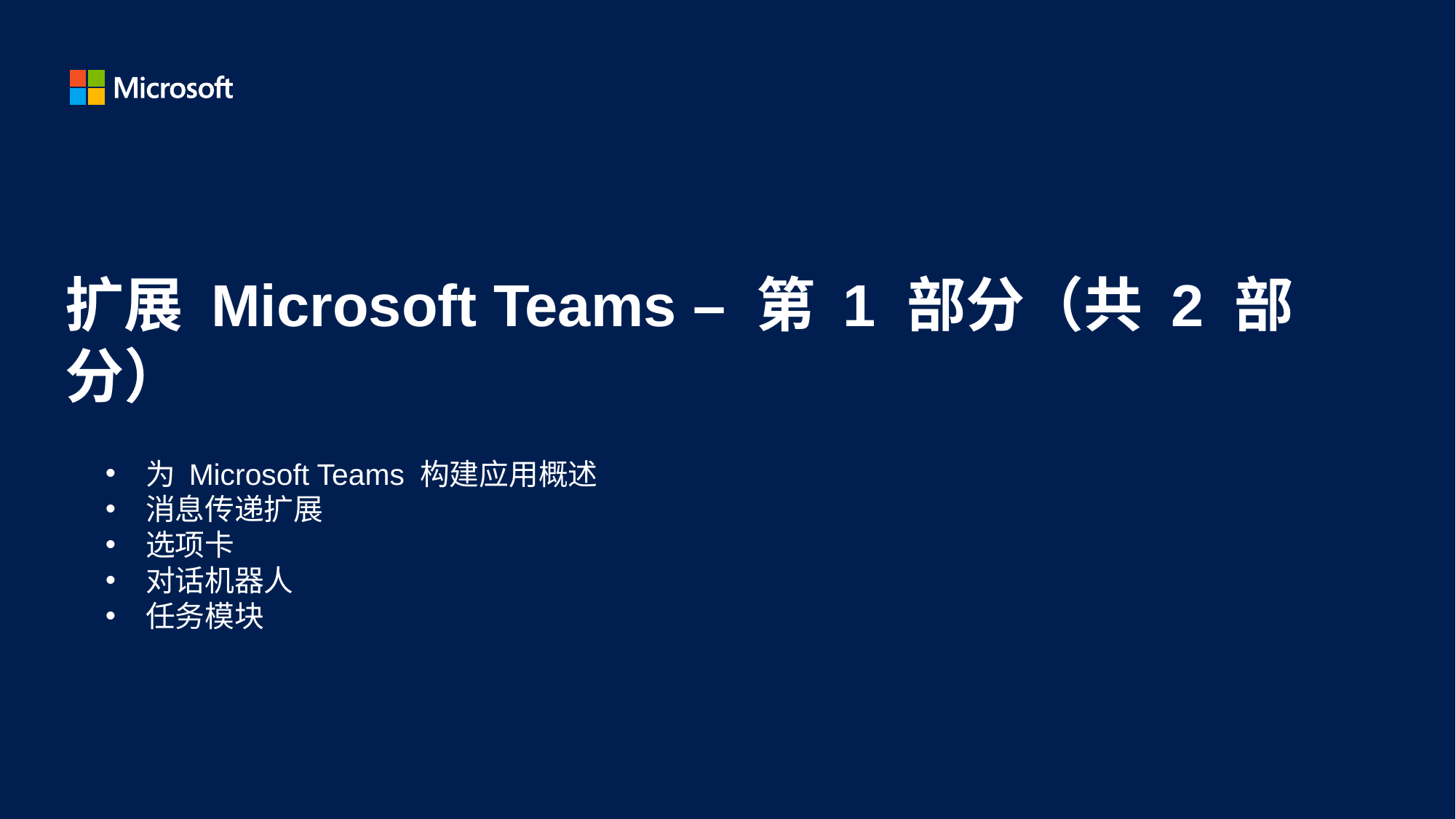

# 扩展 Microsoft Teams – 第 1 部分（共 2 部分）
为 Microsoft Teams 构建应用概述
消息传递扩展
选项卡
对话机器人
任务模块